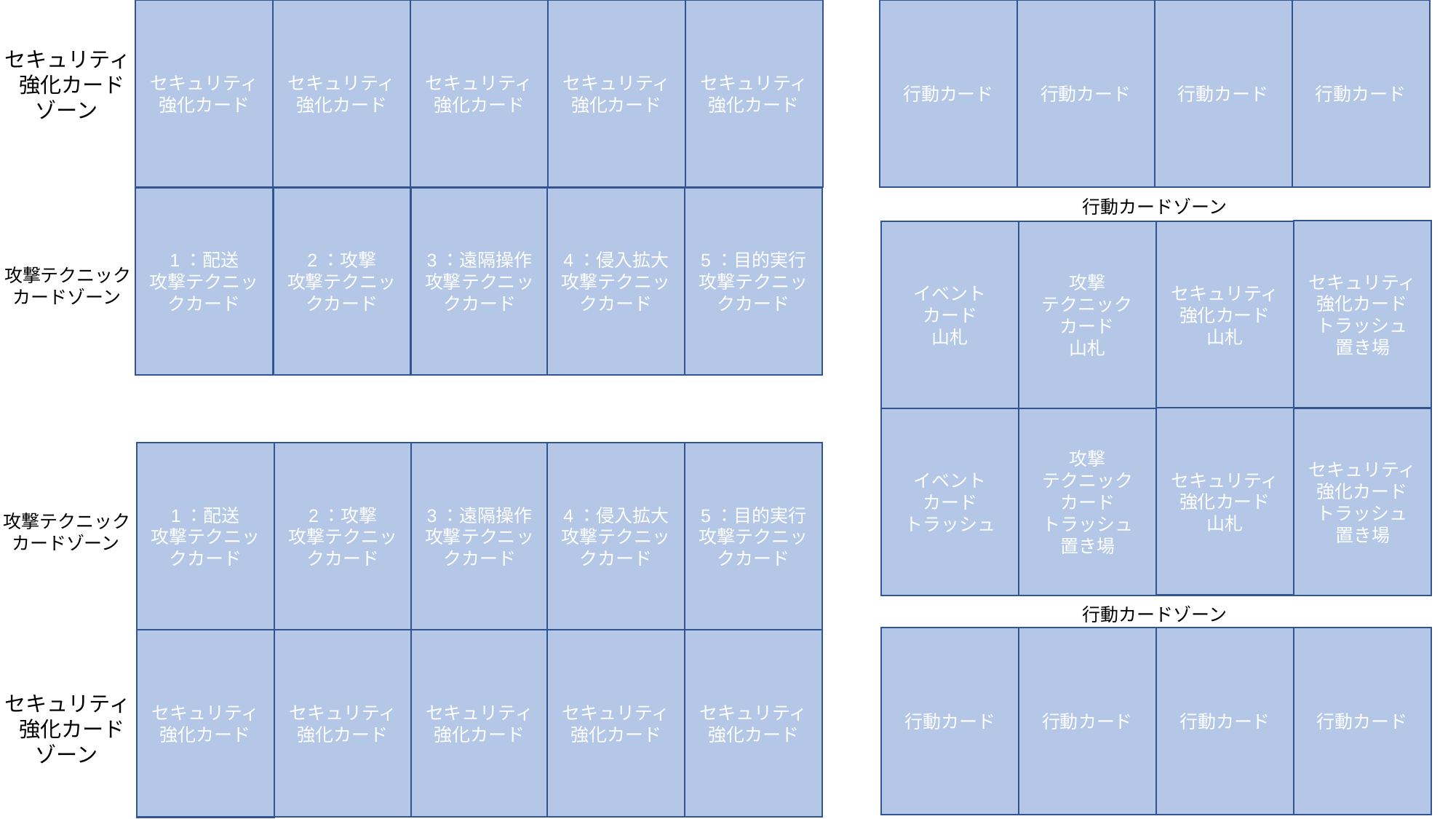

行動カード
セキュリティ強化カード
行動カード
セキュリティ強化カード
行動カード
セキュリティ強化カード
行動カード
セキュリティ強化カード
セキュリティ強化カード
セキュリティ
  強化カード
　  ゾーン
3：遠隔操作
攻撃テクニックカード
4：侵入拡大
攻撃テクニックカード
5：目的実行
攻撃テクニックカード
2：攻撃
攻撃テクニックカード
1：配送
攻撃テクニックカード
行動カードゾーン
セキュリティ
強化カード
トラッシュ
置き場
イベント
カード
山札
攻撃
テクニック
カード
山札
セキュリティ
強化カード
山札
攻撃テクニック
 カードゾーン
セキュリティ
強化カード
山札
攻撃
テクニック
カード
トラッシュ
置き場
セキュリティ
強化カード
トラッシュ
置き場
イベント
カード
トラッシュ
3：遠隔操作
攻撃テクニックカード
4：侵入拡大
攻撃テクニックカード
5：目的実行
攻撃テクニックカード
2：攻撃
攻撃テクニックカード
1：配送
攻撃テクニックカード
攻撃テクニック
 カードゾーン
行動カードゾーン
行動カード
行動カード
行動カード
行動カード
セキュリティ強化カード
セキュリティ強化カード
セキュリティ強化カード
セキュリティ強化カード
セキュリティ強化カード
セキュリティ
  強化カード
　  ゾーン